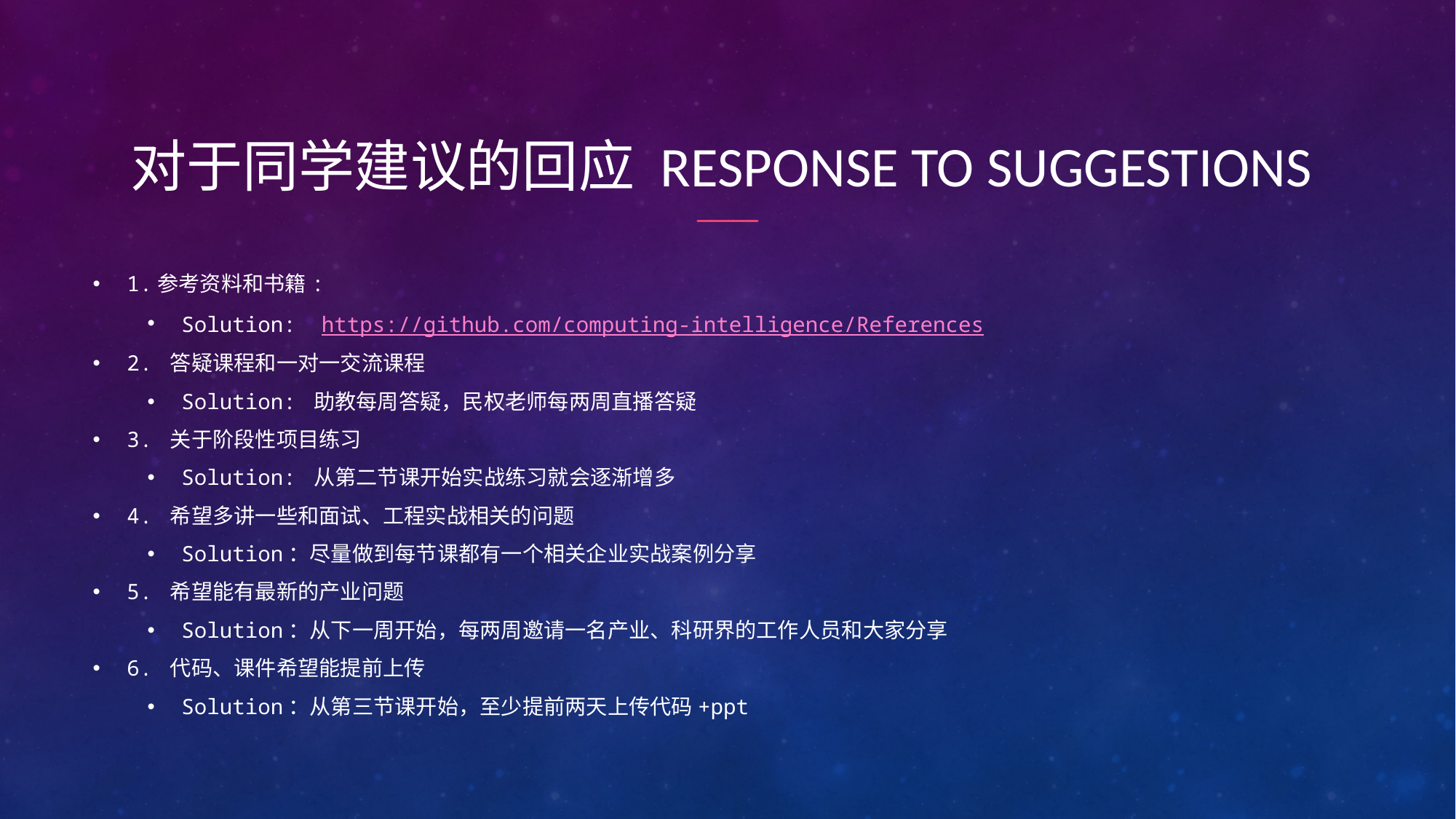

# 对于同学建议的回应 response to suggestions
1.参考资料和书籍:
Solution:  https://github.com/computing-intelligence/References
2. 答疑课程和一对一交流课程
Solution: 助教每周答疑，民权老师每两周直播答疑
3. 关于阶段性项目练习
Solution: 从第二节课开始实战练习就会逐渐增多
4. 希望多讲一些和面试、工程实战相关的问题
Solution：尽量做到每节课都有一个相关企业实战案例分享
5. 希望能有最新的产业问题
Solution：从下一周开始，每两周邀请一名产业、科研界的工作人员和大家分享
6. 代码、课件希望能提前上传
Solution：从第三节课开始，至少提前两天上传代码+ppt